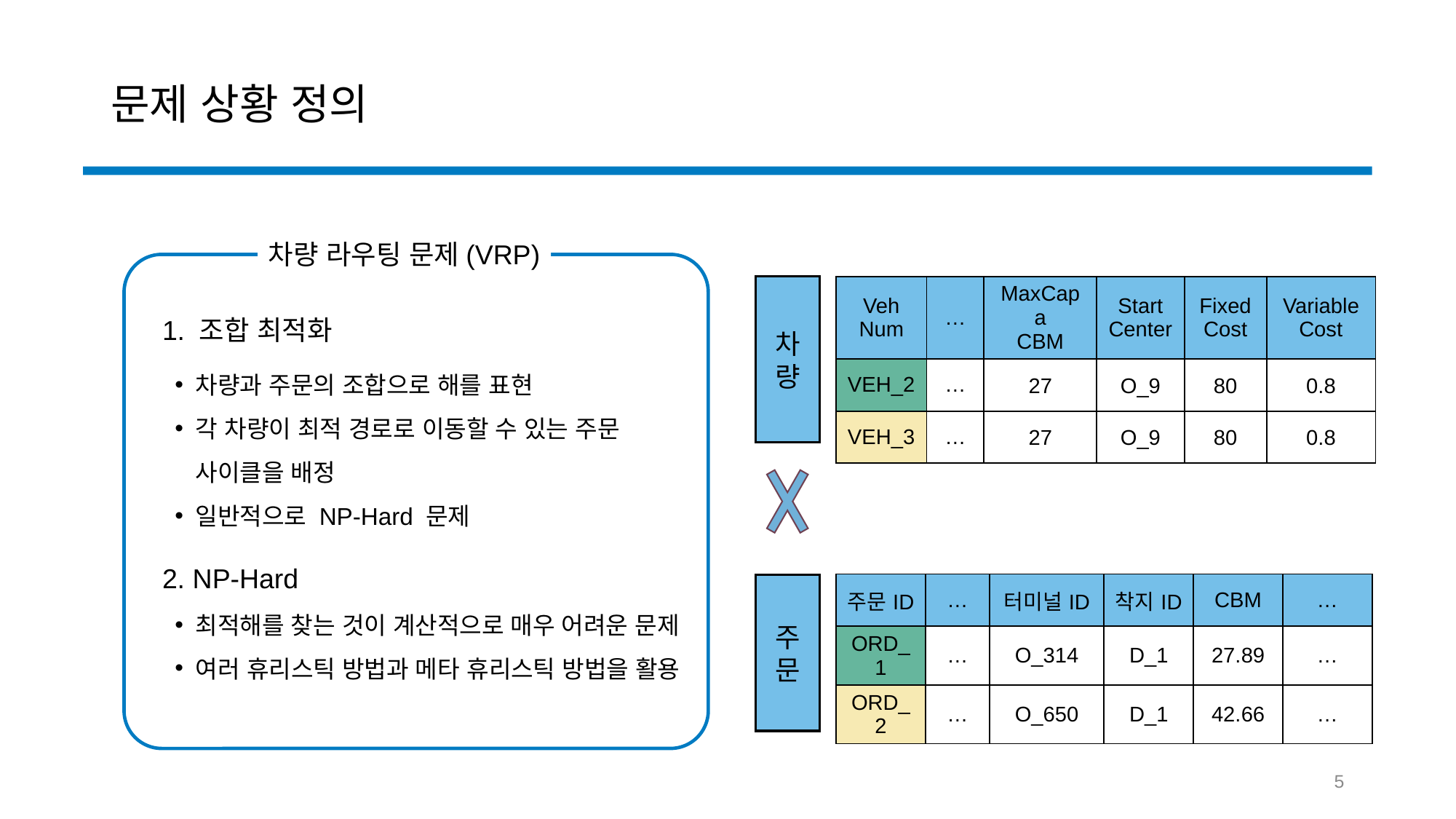

# 문제 상황 정의

차량 라우팅 문제(VRP)

차량
| Veh Num | … | MaxCapa CBM | Start Center | Fixed Cost | Variable Cost |
| --- | --- | --- | --- | --- | --- |
| VEH\_2 | … | 27 | O\_9 | 80 | 0.8 |
| VEH\_3 | … | 27 | O\_9 | 80 | 0.8 |
1. 조합 최적화
차량과 주문의 조합으로 해를 표현
각 차량이 최적 경로로 이동할 수 있는 주문 사이클을 배정
일반적으로 NP-Hard 문제

2. NP-Hard
| 주문ID | … | 터미널ID | 착지ID | CBM | … |
| --- | --- | --- | --- | --- | --- |
| ORD\_1 | … | O\_314 | D\_1 | 27.89 | … |
| ORD\_2 | … | O\_650 | D\_1 | 42.66 | … |
주문
최적해를 찾는 것이 계산적으로 매우 어려운 문제
여러 휴리스틱 방법과 메타 휴리스틱 방법을 활용
5